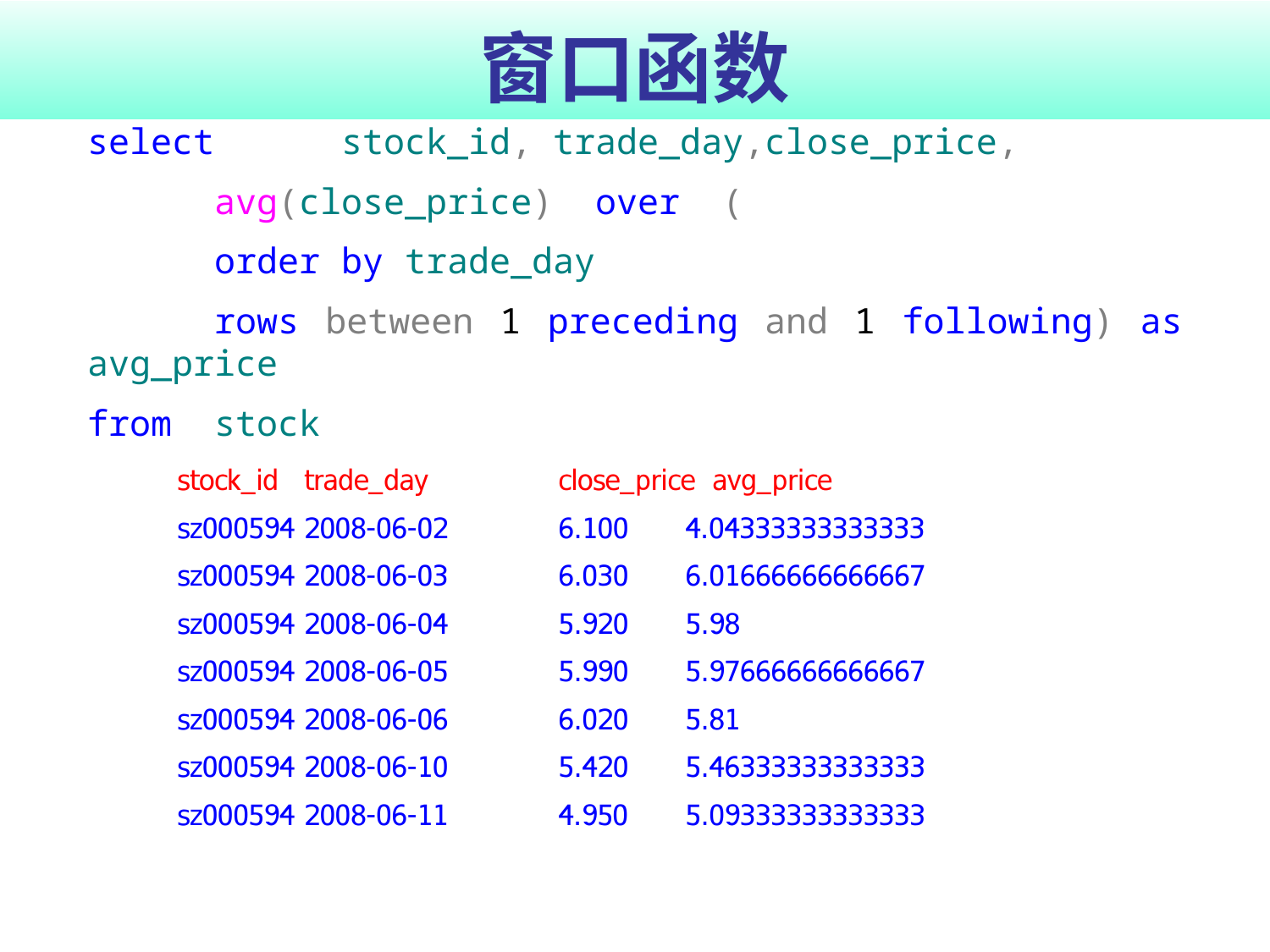

# 窗口函数
select	stock_id, trade_day,close_price,
	avg(close_price)  over  (
	order by trade_day
	rows between 1 preceding and 1 following) as avg_price
from 	stock
stock_id	trade_day 	close_price  avg_price
sz000594	2008-06-02	6.100	4.04333333333333
sz000594	2008-06-03	6.030	6.01666666666667
sz000594	2008-06-04	5.920	5.98
sz000594	2008-06-05	5.990	5.97666666666667
sz000594	2008-06-06	6.020	5.81
sz000594	2008-06-10	5.420	5.46333333333333
sz000594	2008-06-11	4.950	5.09333333333333